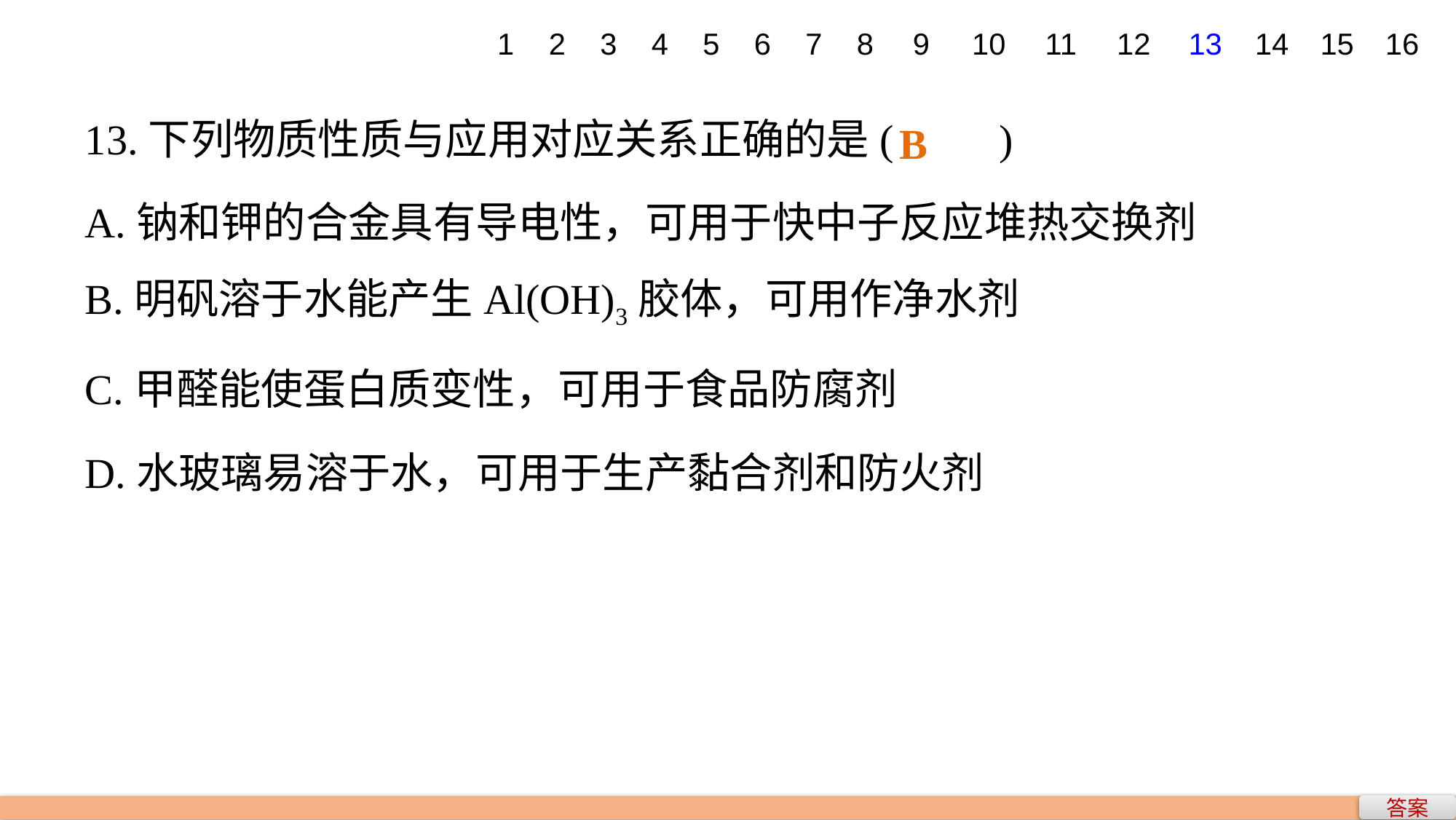

1
2
3
4
5
6
7
8
9
10
11
12
13
14
15
16
13.下列物质性质与应用对应关系正确的是(　　)
A.钠和钾的合金具有导电性，可用于快中子反应堆热交换剂
B.明矾溶于水能产生Al(OH)3胶体，可用作净水剂
C.甲醛能使蛋白质变性，可用于食品防腐剂
D.水玻璃易溶于水，可用于生产黏合剂和防火剂
B
答案